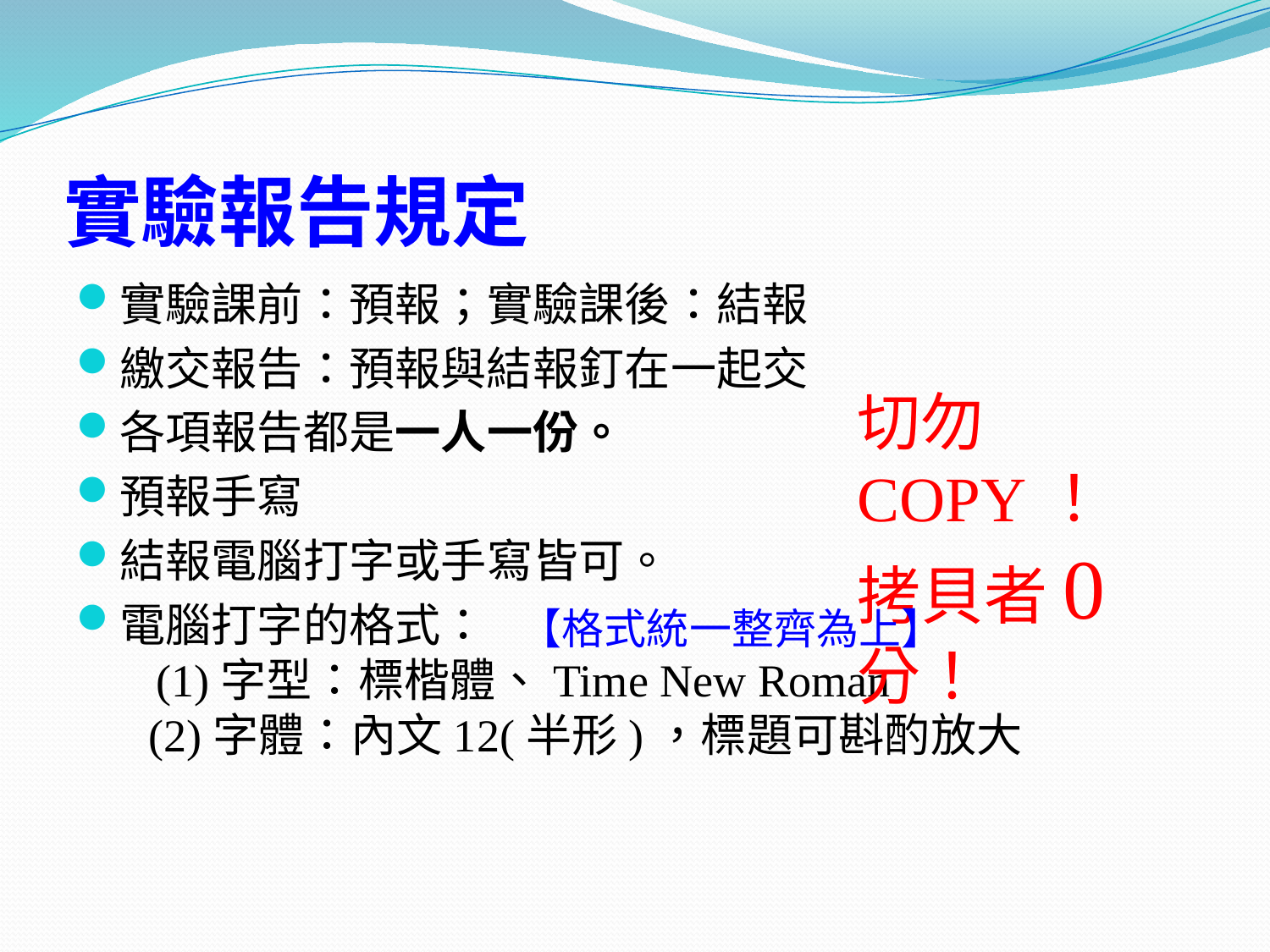

# 實驗報告規定
實驗課前：預報；實驗課後：結報
繳交報告：預報與結報釘在一起交
各項報告都是一人一份。
預報手寫
結報電腦打字或手寫皆可。
電腦打字的格式：
   (1)字型：標楷體、Time New Roman
   (2)字體：內文12(半形)，標題可斟酌放大
切勿COPY！拷貝者0分！
【格式統一整齊為上】